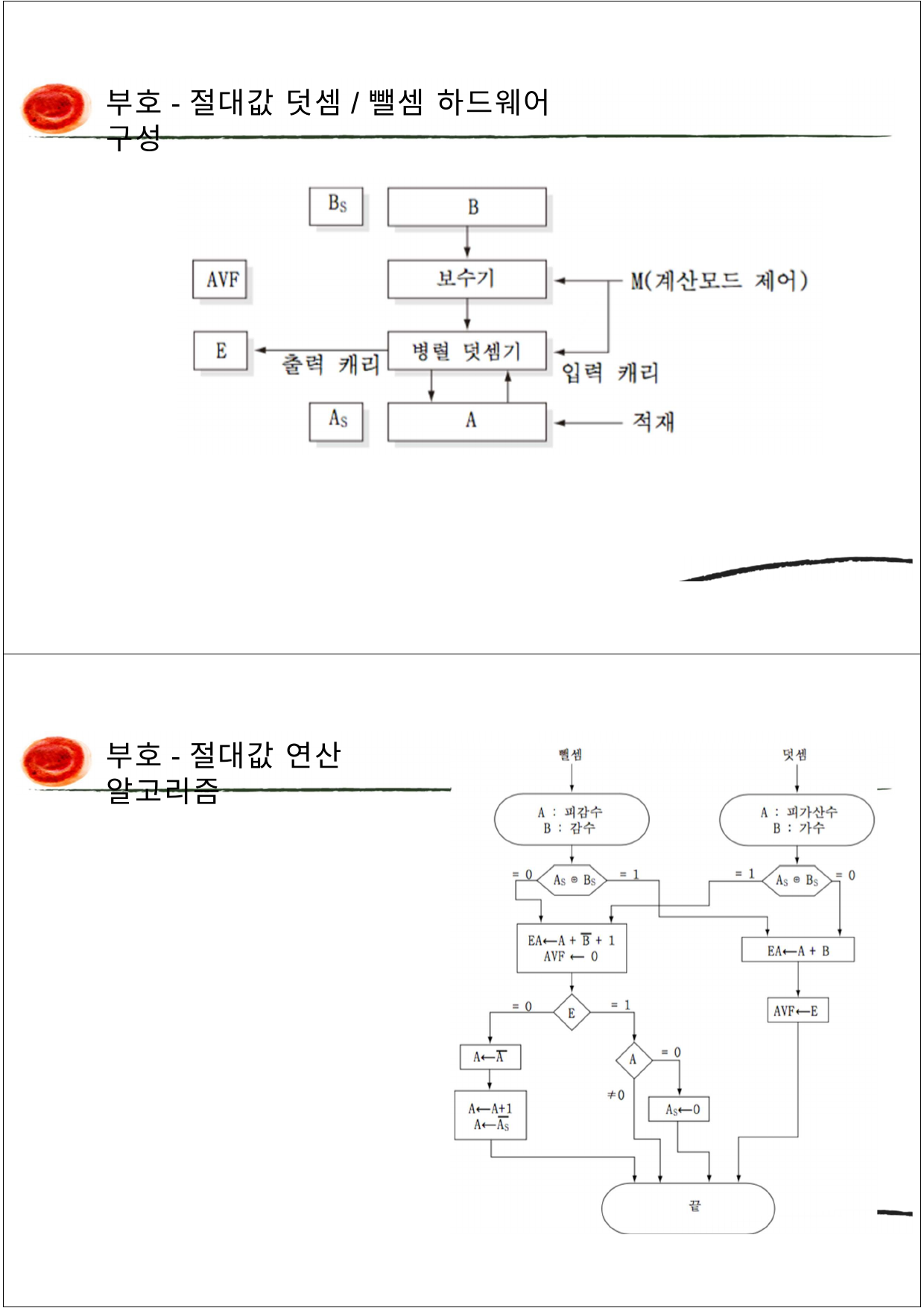

부호-절대값 덧셈/뺄셈 하드웨어 구성

부호-절대값 연산 알고리즘